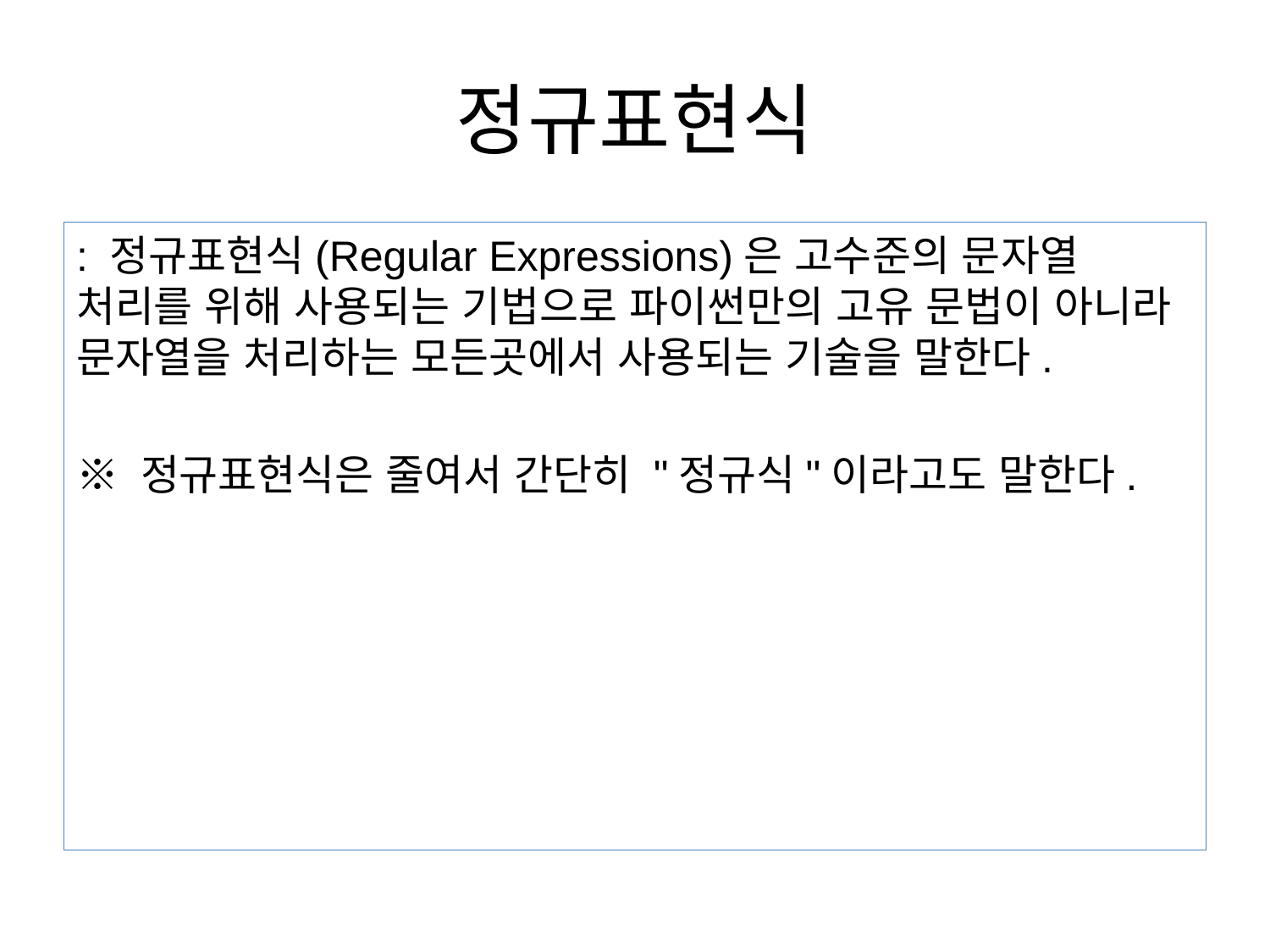

# 정규표현식
: 정규표현식(Regular Expressions)은 고수준의 문자열 처리를 위해 사용되는 기법으로 파이썬만의 고유 문법이 아니라 문자열을 처리하는 모든곳에서 사용되는 기술을 말한다.

※ 정규표현식은 줄여서 간단히 "정규식"이라고도 말한다.